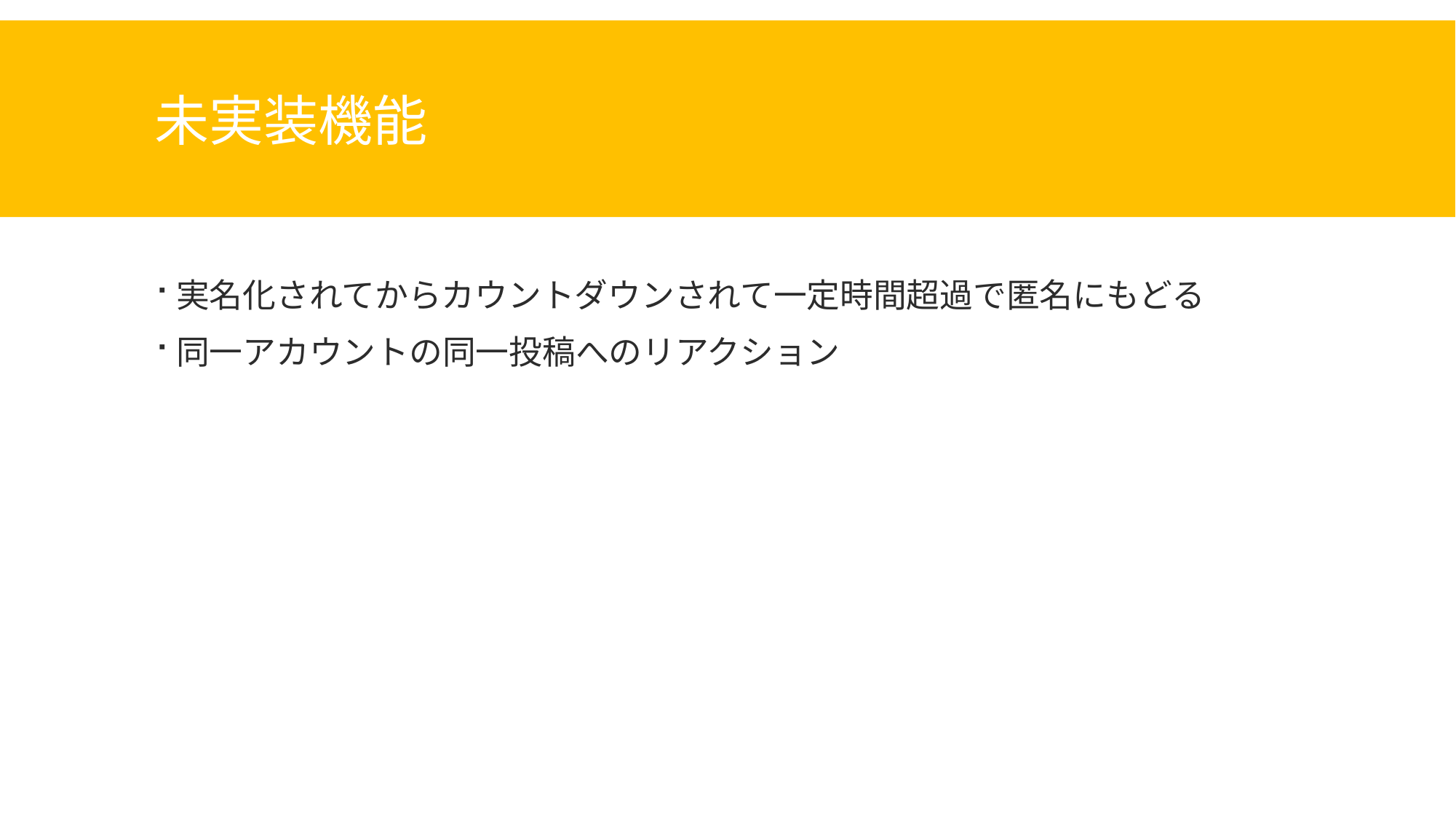

# 未実装機能
実名化されてからカウントダウンされて一定時間超過で匿名にもどる
同一アカウントの同一投稿へのリアクション
13